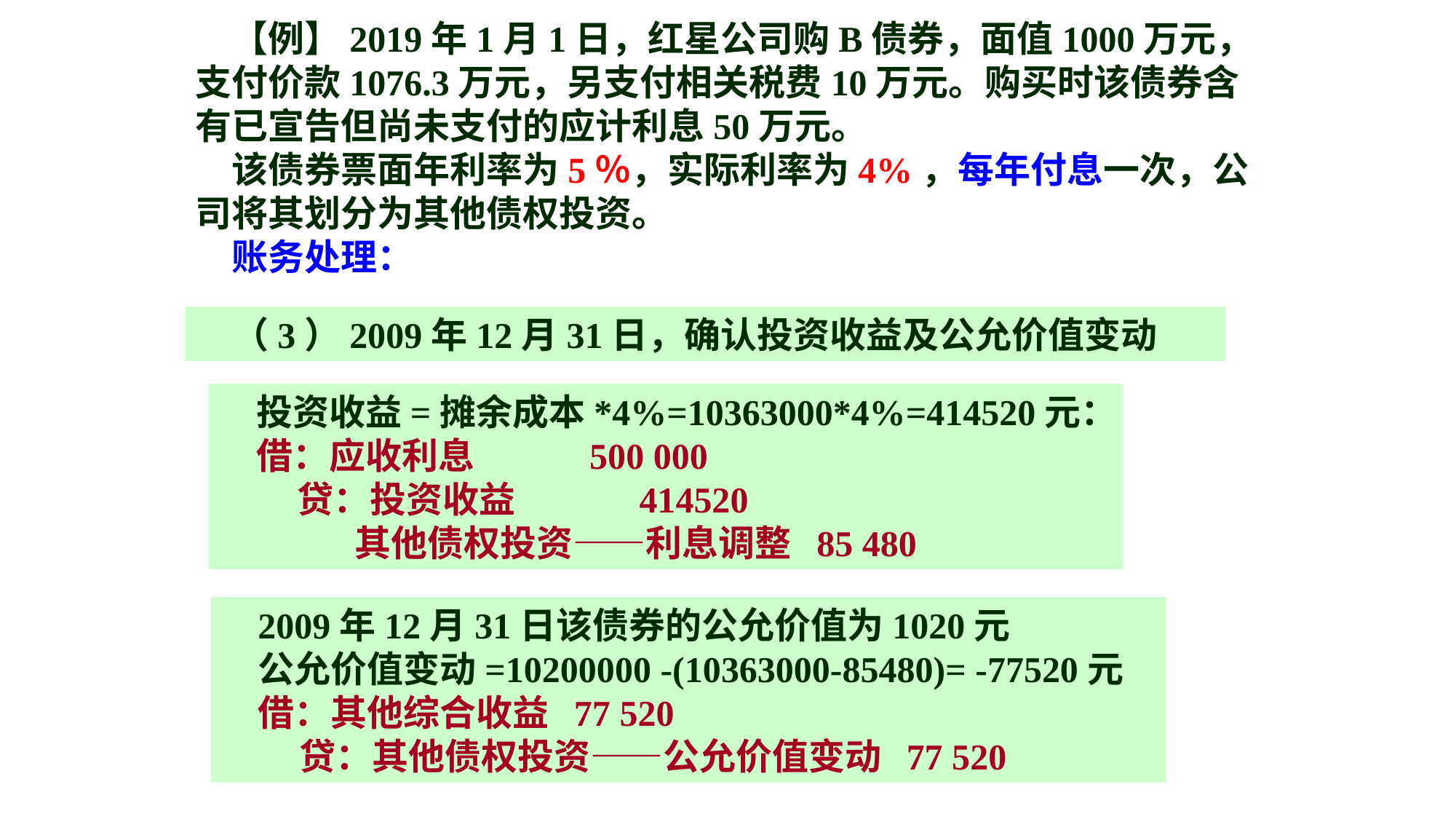

【例】2019年1月1日，红星公司购B债券，面值1000万元，支付价款1076.3万元，另支付相关税费10万元。购买时该债券含有已宣告但尚未支付的应计利息50万元。
该债券票面年利率为5％，实际利率为4%，每年付息一次，公司将其划分为其他债权投资。
账务处理：
（3）2009年12月31日，确认投资收益及公允价值变动
投资收益=摊余成本*4%=10363000*4%=414520元：
借：应收利息             500 000
    贷：投资收益              414520
           其他债权投资——利息调整  85 480
2009年12月31日该债券的公允价值为1020元
公允价值变动=10200000 -(10363000-85480)= -77520元
借：其他综合收益  77 520
    贷：其他债权投资——公允价值变动  77 520